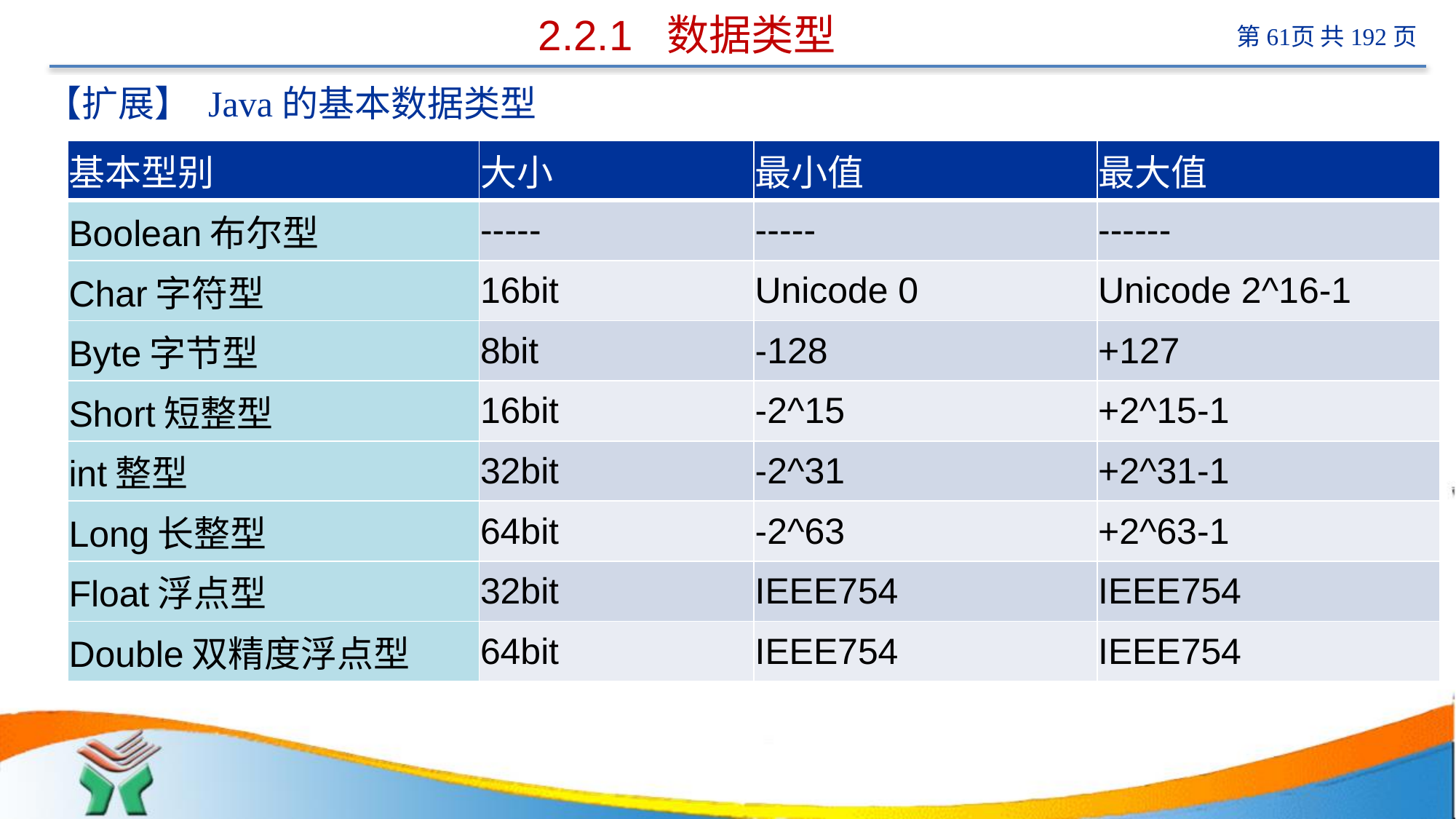

# 2.2.1  数据类型
【扩展】 Java的基本数据类型
| 基本型别 | 大小 | 最小值 | 最大值 |
| --- | --- | --- | --- |
| Boolean布尔型 | ----- | ----- | ------ |
| Char字符型 | 16bit | Unicode 0 | Unicode 2^16-1 |
| Byte字节型 | 8bit | -128 | +127 |
| Short短整型 | 16bit | -2^15 | +2^15-1 |
| int整型 | 32bit | -2^31 | +2^31-1 |
| Long长整型 | 64bit | -2^63 | +2^63-1 |
| Float浮点型 | 32bit | IEEE754 | IEEE754 |
| Double双精度浮点型 | 64bit | IEEE754 | IEEE754 |